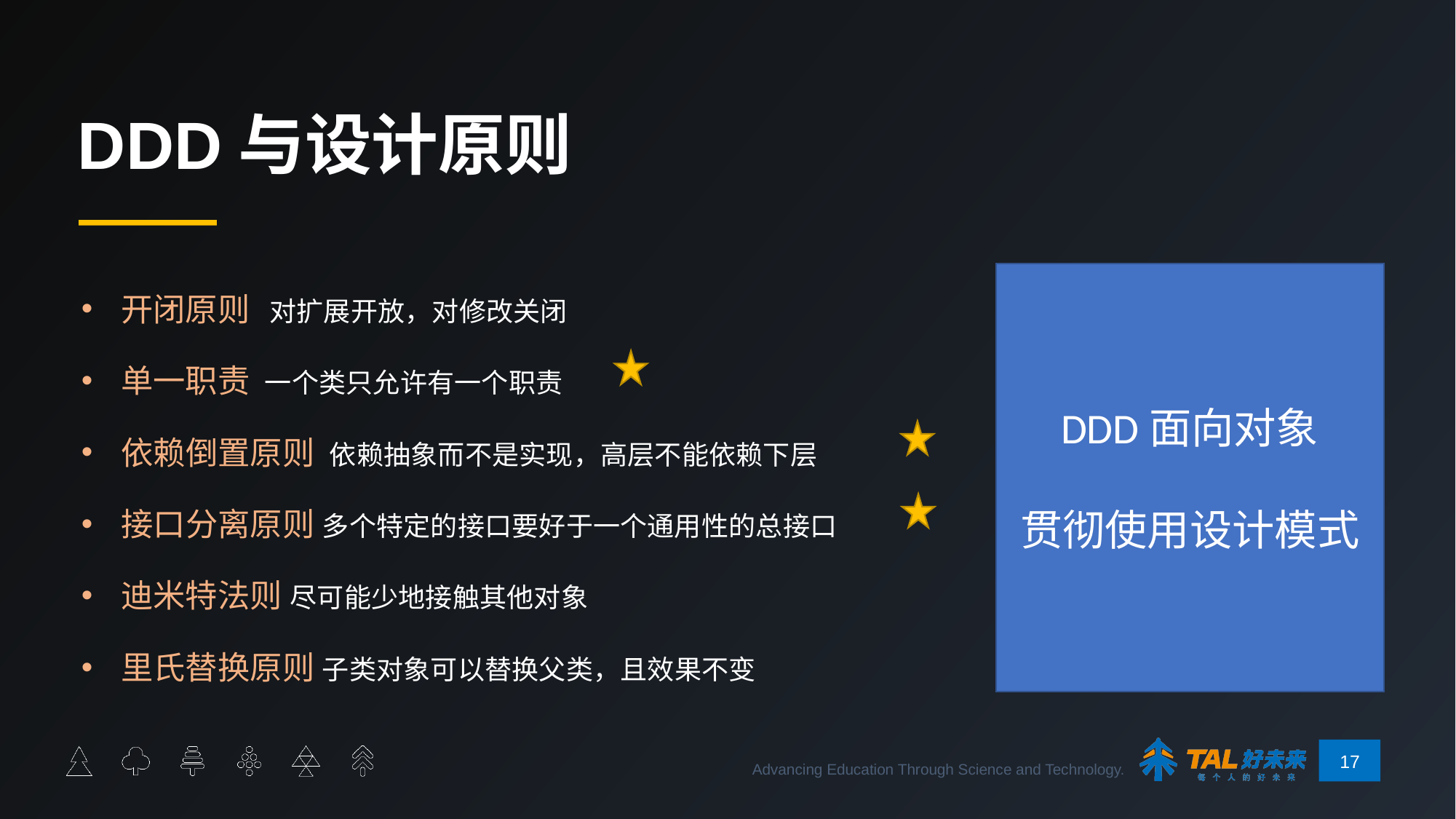

# DDD与设计原则

开闭原则   对扩展开放，对修改关闭
单一职责  一个类只允许有一个职责
依赖倒置原则  依赖抽象而不是实现，高层不能依赖下层
接口分离原则 多个特定的接口要好于一个通用性的总接口
迪米特法则 尽可能少地接触其他对象
里氏替换原则 子类对象可以替换父类，且效果不变
DDD面向对象

贯彻使用设计模式

17